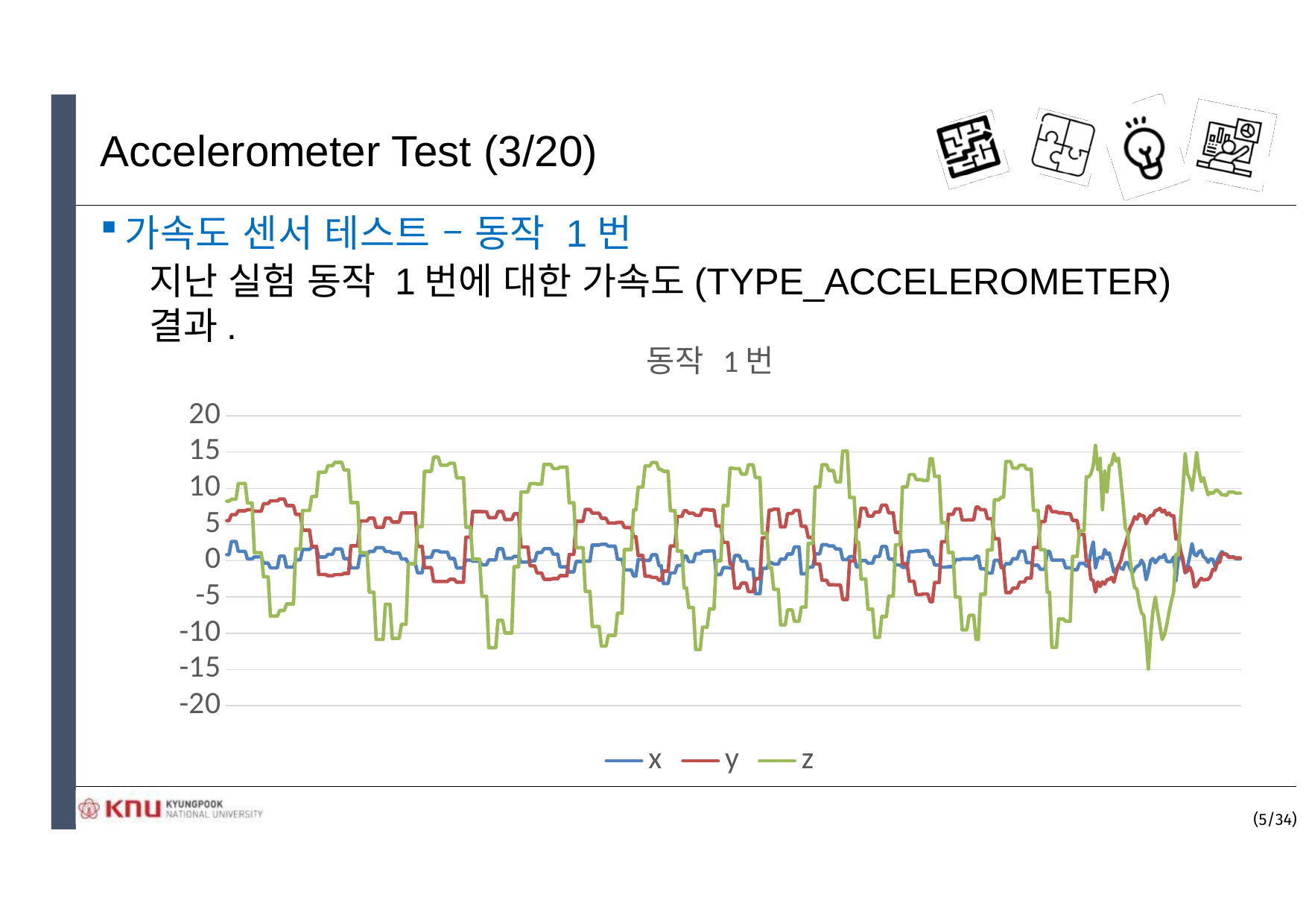

# Accelerometer Test (3/20)
가속도 센서 테스트 – 동작 1번
지난 실험 동작 1번에 대한 가속도(TYPE_ACCELEROMETER) 결과.

### Chart: 동작 1번

| Category |  |  |  |
|---|---|---|---|
(5/34)